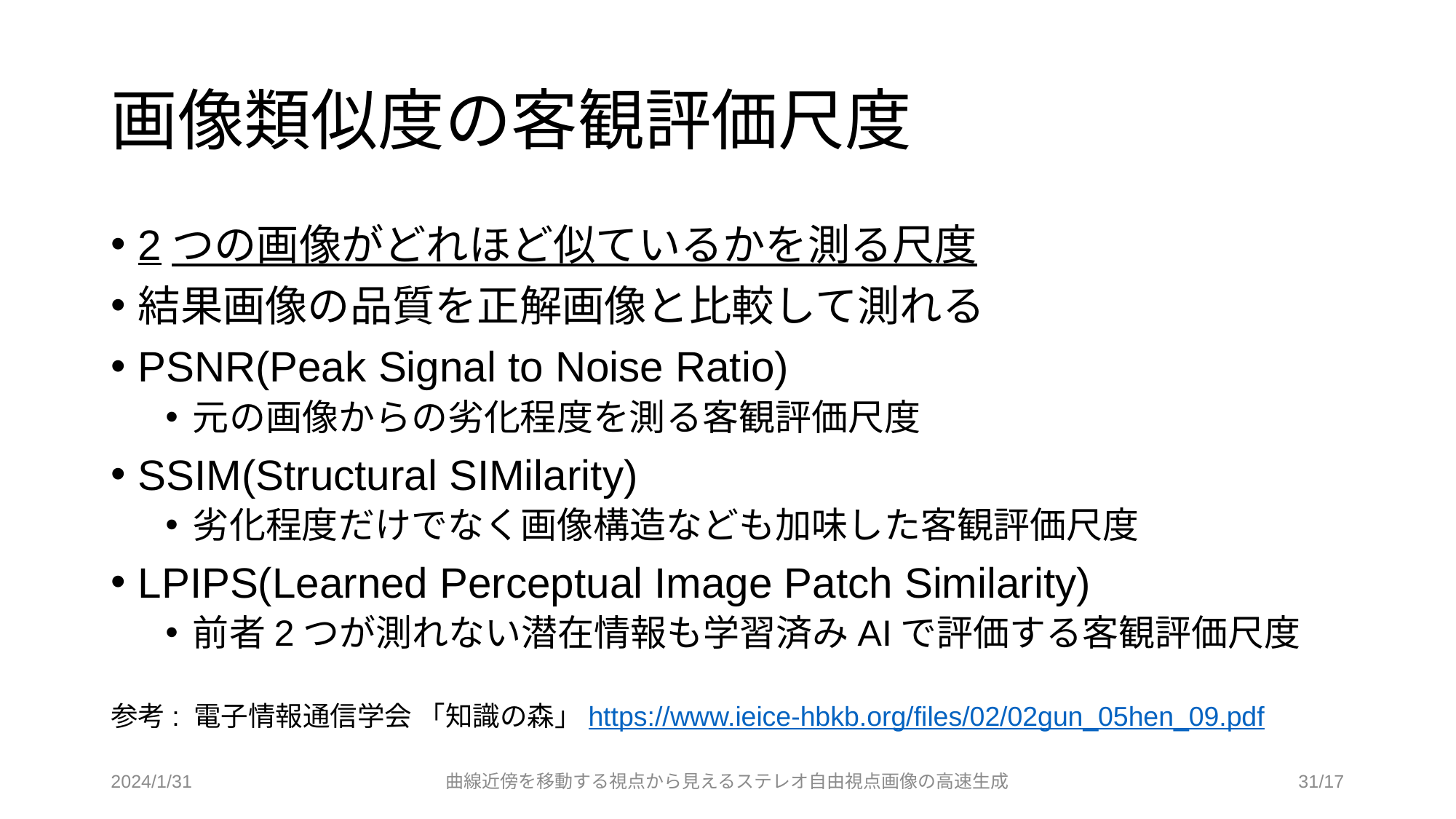

# 画像類似度の客観評価尺度
2つの画像がどれほど似ているかを測る尺度
結果画像の品質を正解画像と比較して測れる
PSNR(Peak Signal to Noise Ratio)
元の画像からの劣化程度を測る客観評価尺度
SSIM(Structural SIMilarity)
劣化程度だけでなく画像構造なども加味した客観評価尺度
LPIPS(Learned Perceptual Image Patch Similarity)
前者2つが測れない潜在情報も学習済みAIで評価する客観評価尺度
参考: 電子情報通信学会 「知識の森」https://www.ieice-hbkb.org/files/02/02gun_05hen_09.pdf
2024/1/31
曲線近傍を移動する視点から見えるステレオ自由視点画像の高速生成
31/17